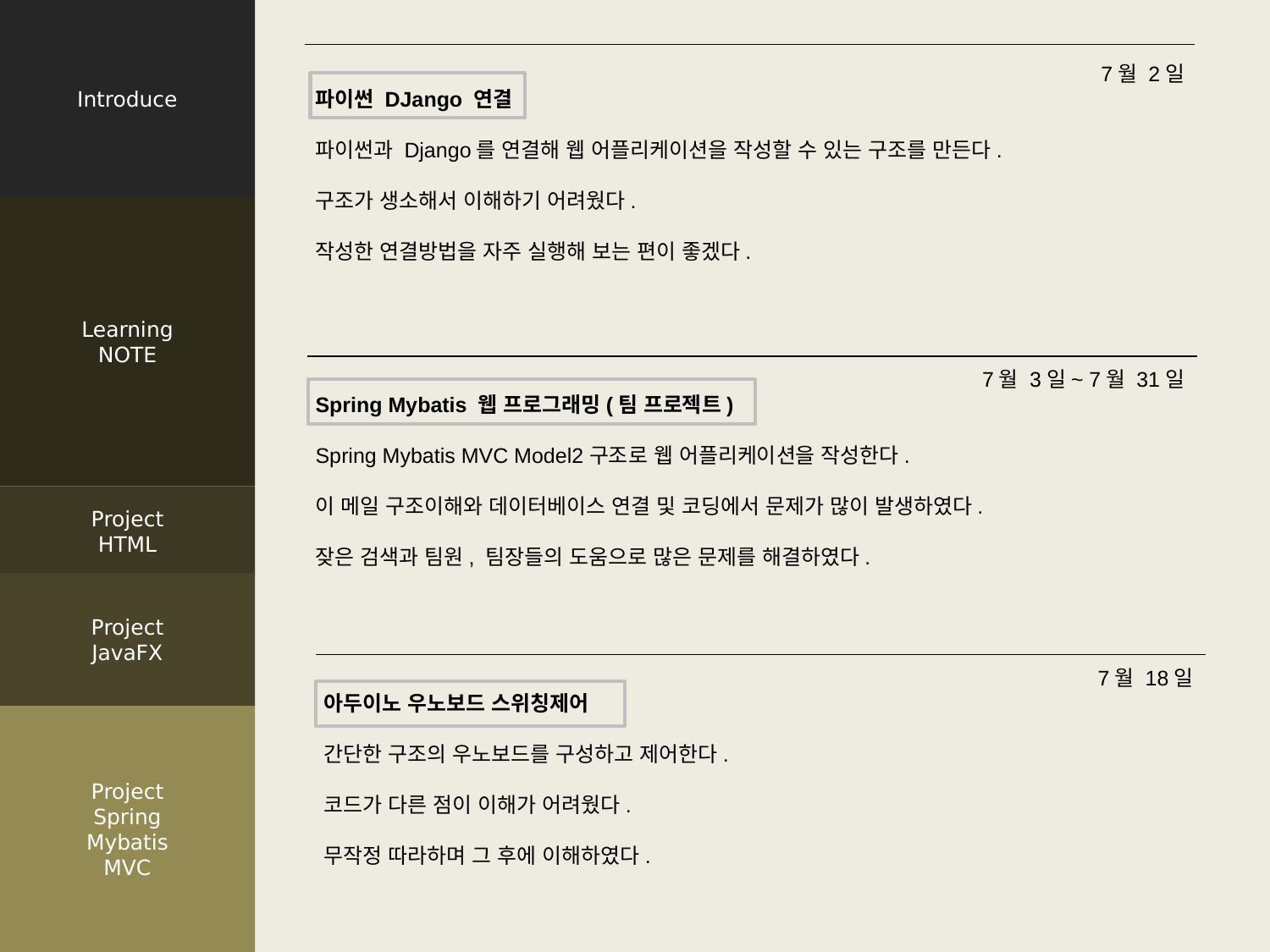

Introduce
Learning
NOTE
Project
HTML
Project
JavaFX
Project
Spring
Mybatis
MVC
7월 2일
파이썬 DJango 연결

파이썬과 Django를 연결해 웹 어플리케이션을 작성할 수 있는 구조를 만든다.

구조가 생소해서 이해하기 어려웠다.

작성한 연결방법을 자주 실행해 보는 편이 좋겠다.

7월 3일~ 7월 31일
Spring Mybatis 웹 프로그래밍(팀 프로젝트)

Spring Mybatis MVC Model2구조로 웹 어플리케이션을 작성한다.

이 메일 구조이해와 데이터베이스 연결 및 코딩에서 문제가 많이 발생하였다.

잦은 검색과 팀원, 팀장들의 도움으로 많은 문제를 해결하였다.

7월 18일
아두이노 우노보드 스위칭제어

간단한 구조의 우노보드를 구성하고 제어한다.

코드가 다른 점이 이해가 어려웠다.

무작정 따라하며 그 후에 이해하였다.